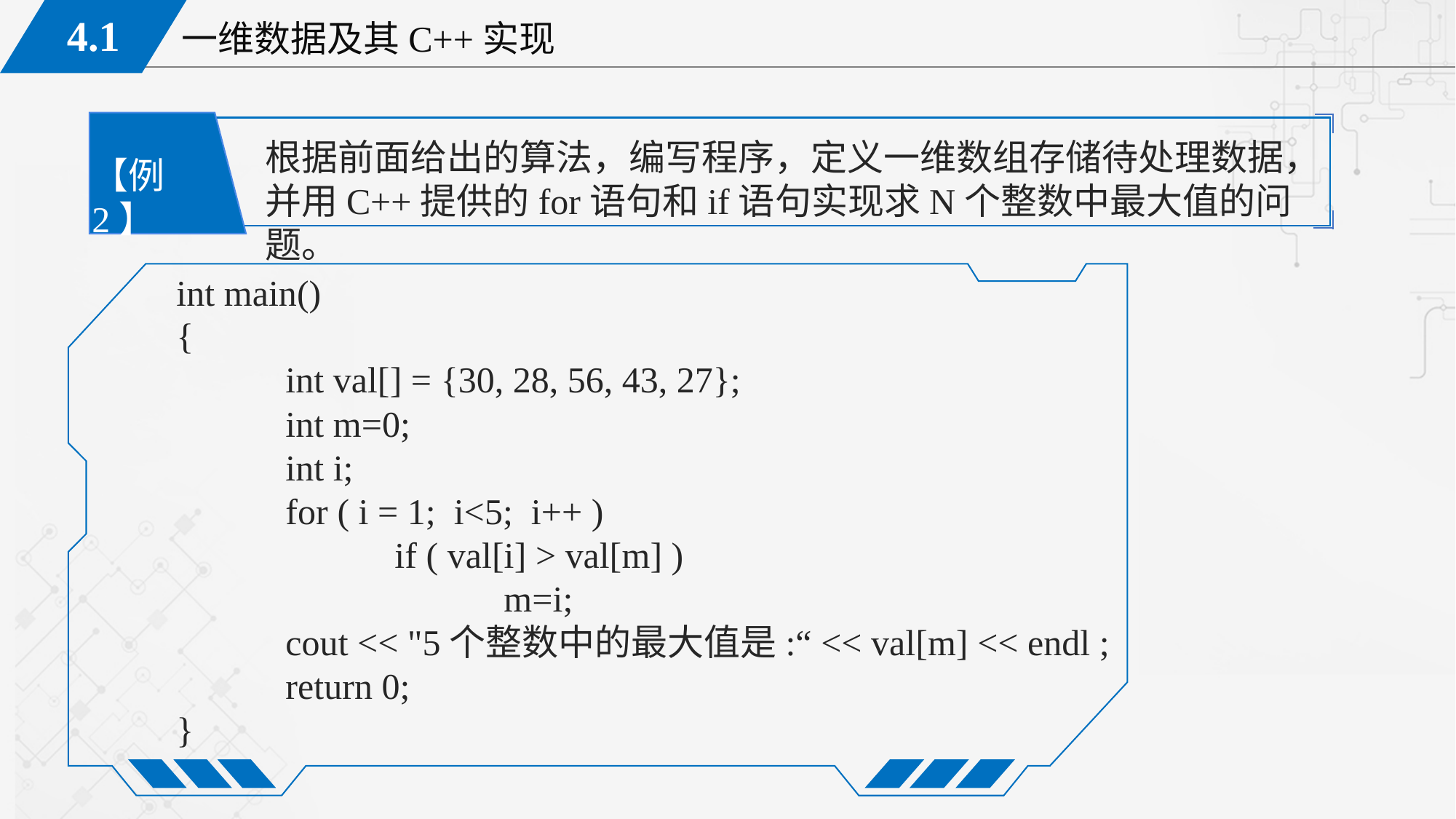

根据前面给出的算法，编写程序，定义一维数组存储待处理数据，并用C++提供的for语句和if语句实现求N个整数中最大值的问题。
【例2】

int main()
{
	int val[] = {30, 28, 56, 43, 27};
	int m=0;
	int i;
	for ( i = 1;  i<5;  i++ )
		if ( val[i] > val[m] )
			m=i;
	cout << "5个整数中的最大值是:“ << val[m] << endl ;
	return 0;
}